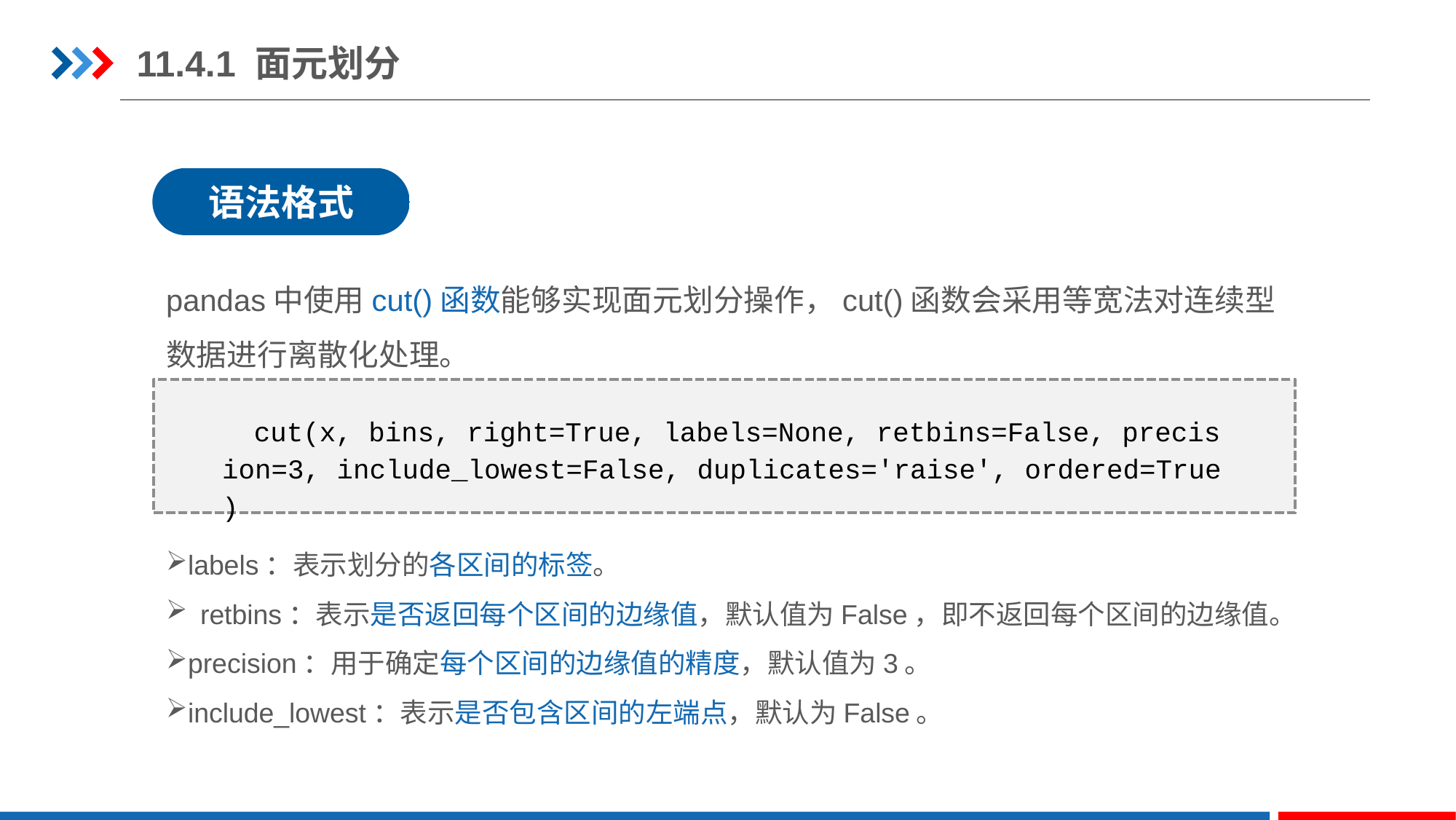

11.4.1 面元划分
语法格式
pandas中使用cut()函数能够实现面元划分操作，cut()函数会采用等宽法对连续型数据进行离散化处理。

cut(x, bins, right=True, labels=None, retbins=False, precision=3, include_lowest=False, duplicates='raise', ordered=True)
labels：表示划分的各区间的标签。
retbins：表示是否返回每个区间的边缘值，默认值为False，即不返回每个区间的边缘值。
precision：用于确定每个区间的边缘值的精度，默认值为3。
include_lowest：表示是否包含区间的左端点，默认为False。